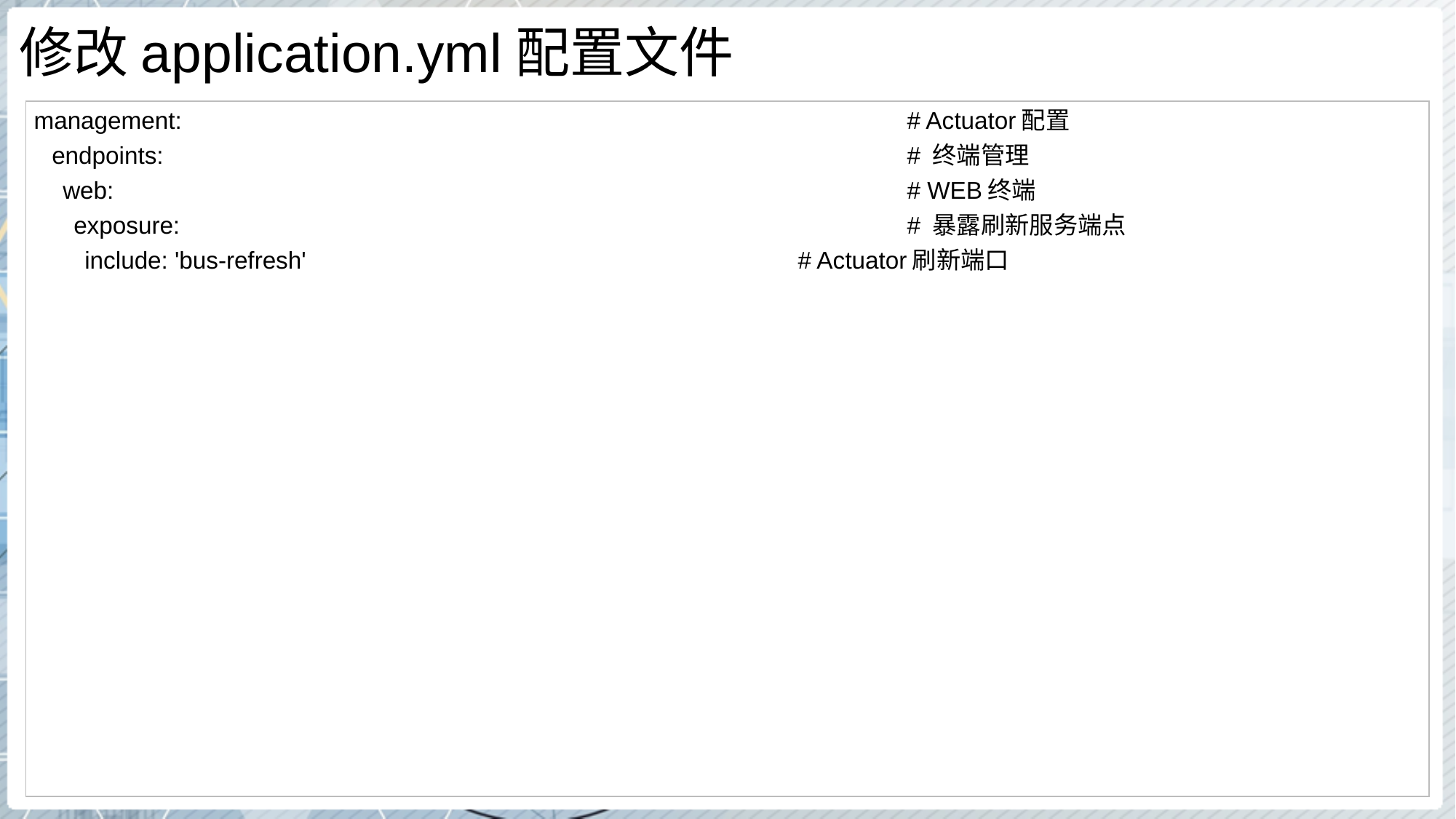

# 修改application.yml配置文件
| management: # Actuator配置 endpoints: # 终端管理 web: # WEB终端 exposure: # 暴露刷新服务端点 include: 'bus-refresh' # Actuator刷新端口 |
| --- |